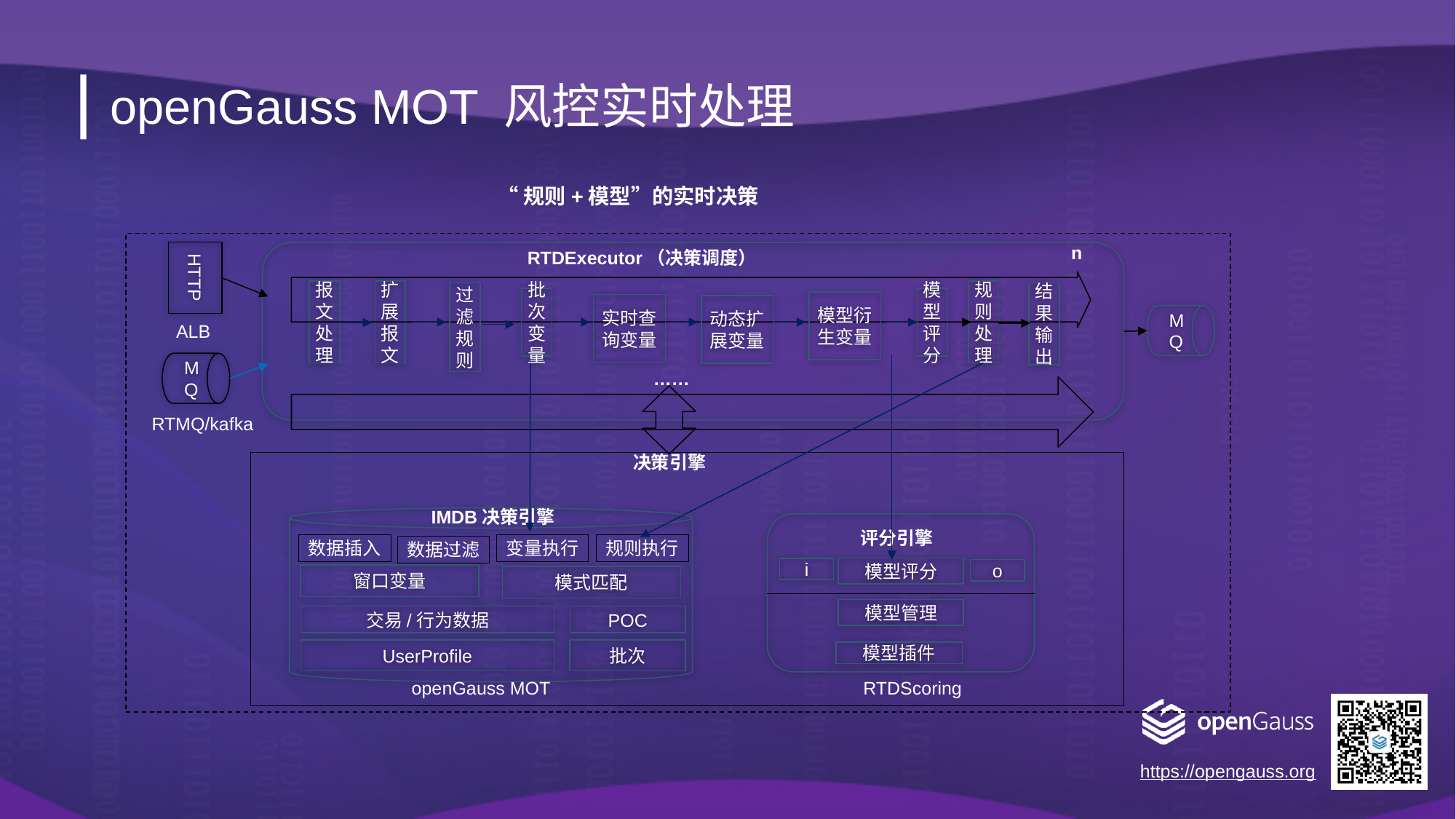

openGauss MOT 风控实时处理
“规则+模型”的实时决策

n
RTDExecutor（决策调度）
HTTP

报文处理
扩展报文
规则处理
结果输出
MQ
ALB
MQ
……

RTMQ/kafka
决策引擎

IMDB决策引擎

变量执行
规则执行
数据插入
数据过滤
交易/行为数据
POC
UserProfile
批次

评分引擎
模型评分
窗口变量
模式匹配
模型管理
RTDScoring
openGauss MOT
过滤规则
批次变量
模型评分
模型衍生变量
实时查询变量
动态扩展变量
i
o
模型插件